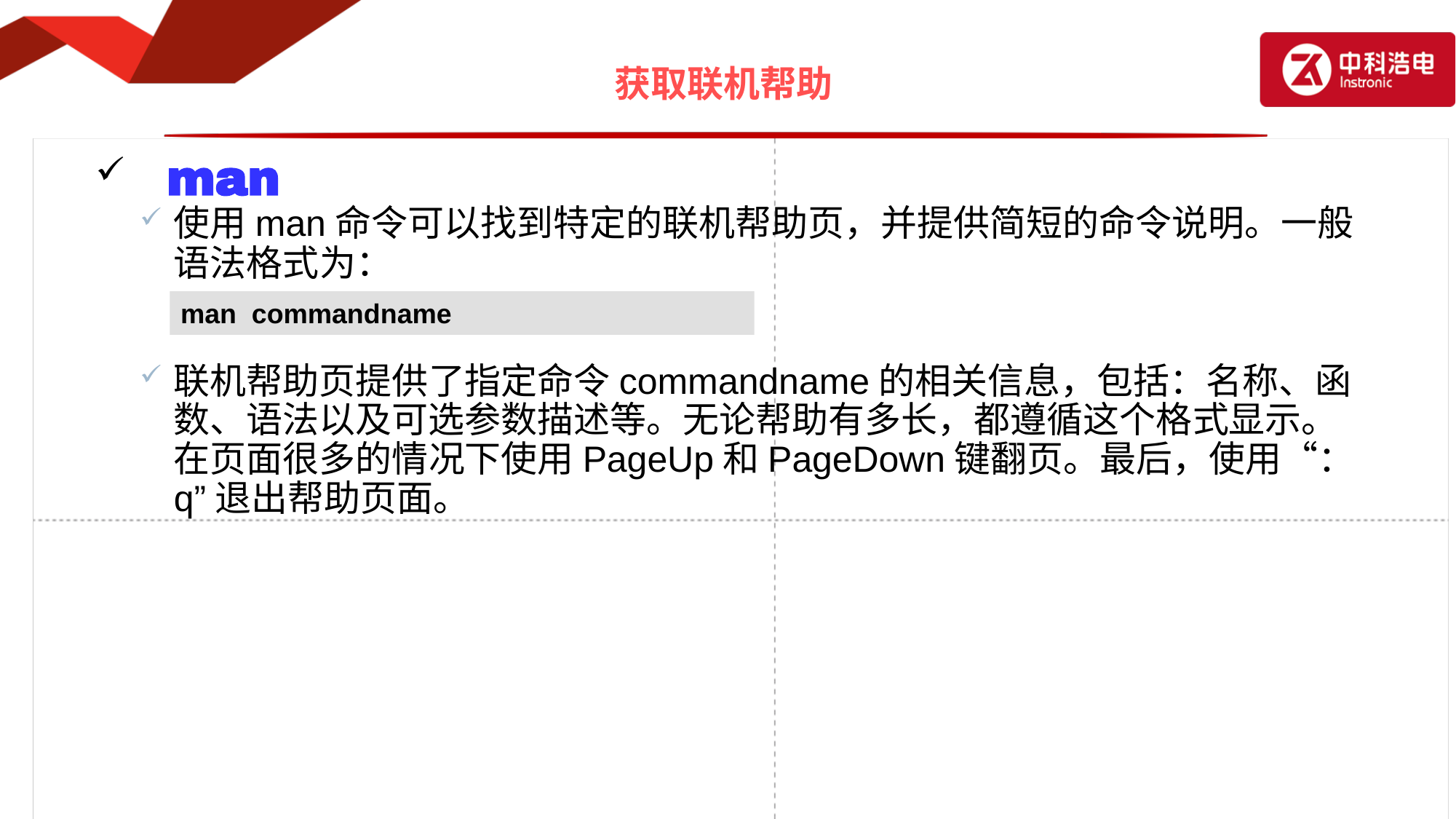

# 获取联机帮助
 man
使用man命令可以找到特定的联机帮助页，并提供简短的命令说明。一般语法格式为：

联机帮助页提供了指定命令commandname的相关信息，包括：名称、函数、语法以及可选参数描述等。无论帮助有多长，都遵循这个格式显示。在页面很多的情况下使用PageUp和PageDown键翻页。最后，使用“：q”退出帮助页面。
man  commandname